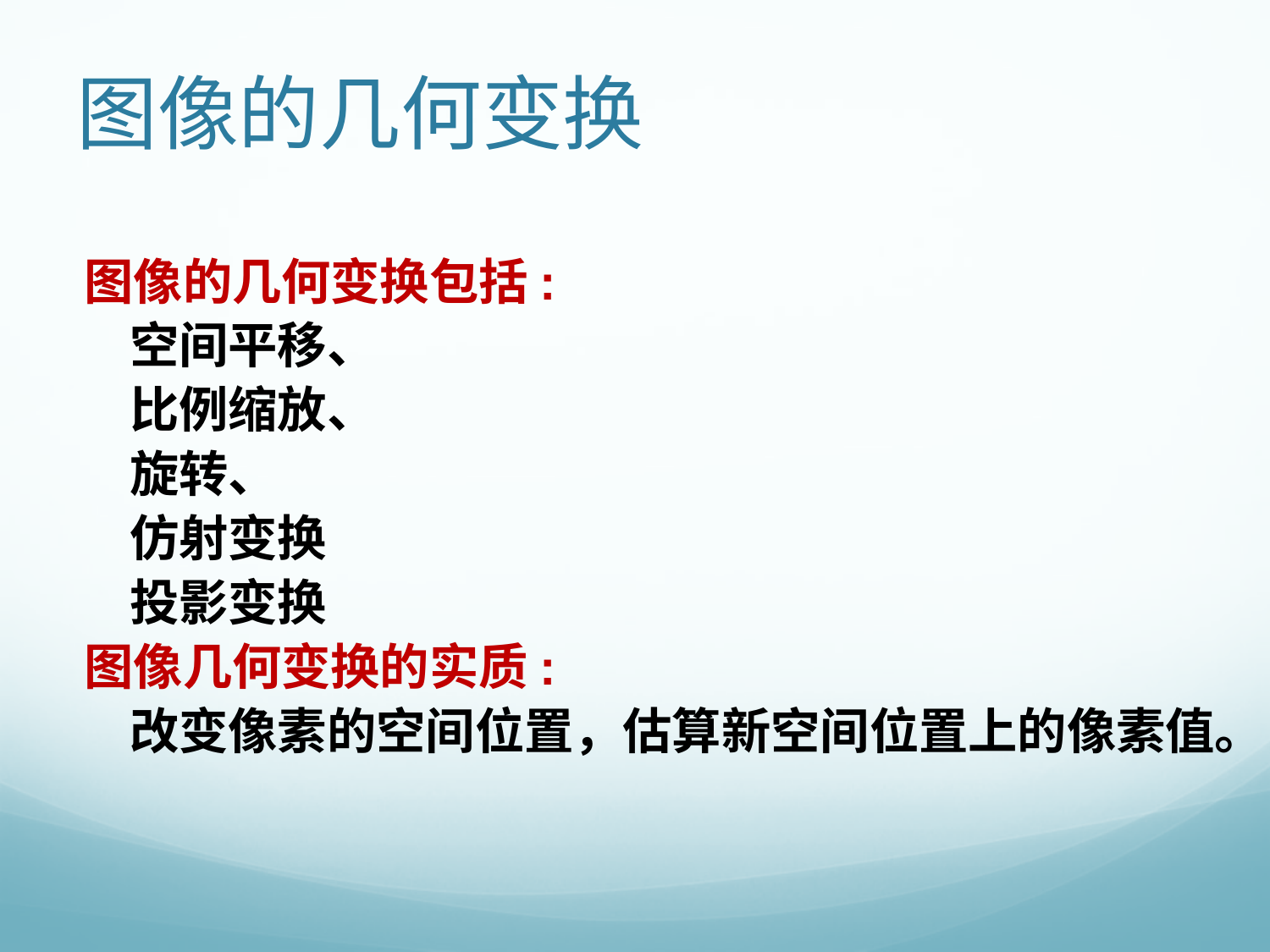

图像的几何变换

图像的几何变换包括:
   空间平移、
   比例缩放、
   旋转、
   仿射变换
   投影变换
图像几何变换的实质:
   改变像素的空间位置，估算新空间位置上的像素值。